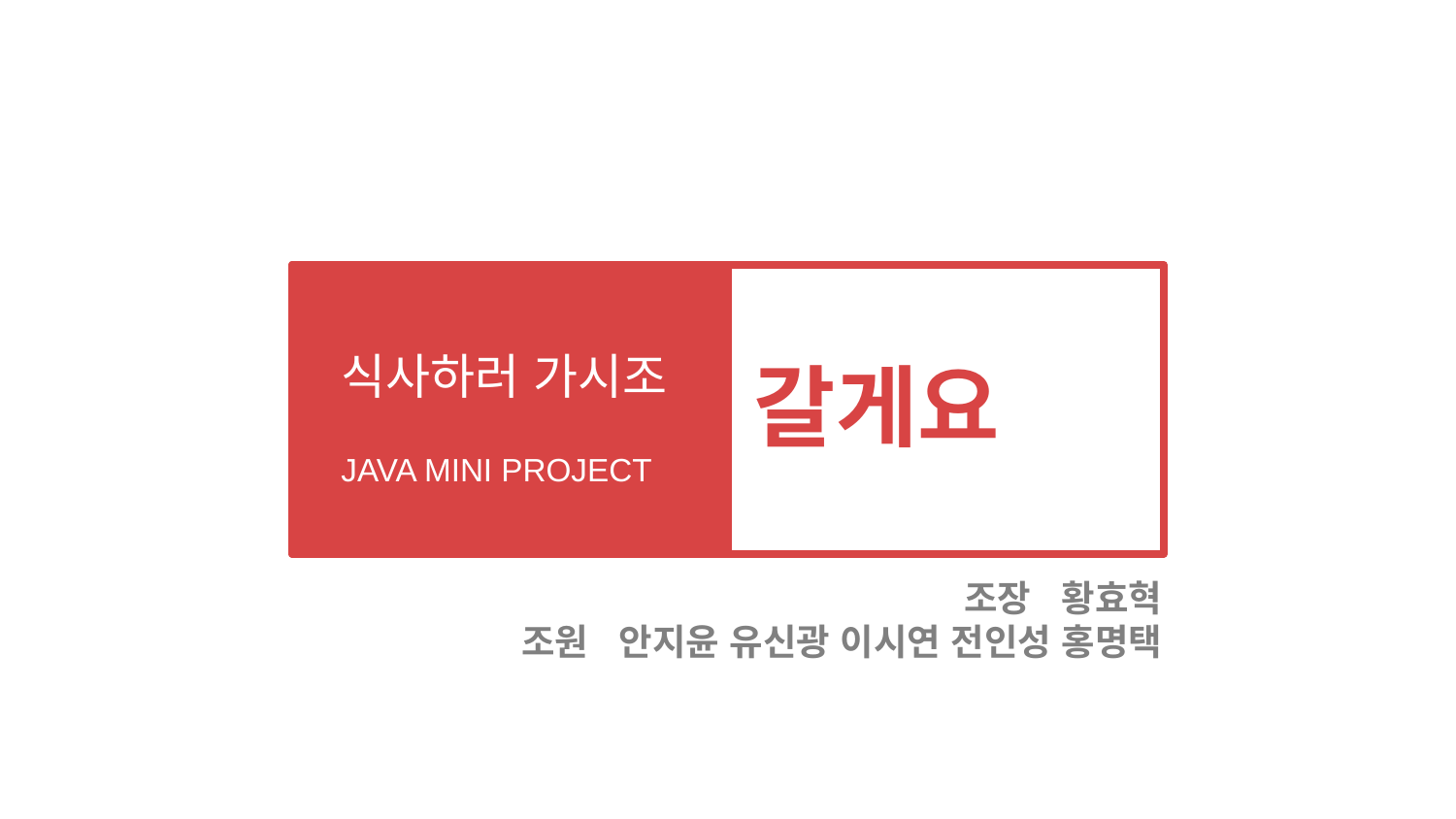

식사하러 가시조
갈게요
JAVA MINI PROJECT
조장   황효혁
조원   안지윤 유신광 이시연 전인성 홍명택